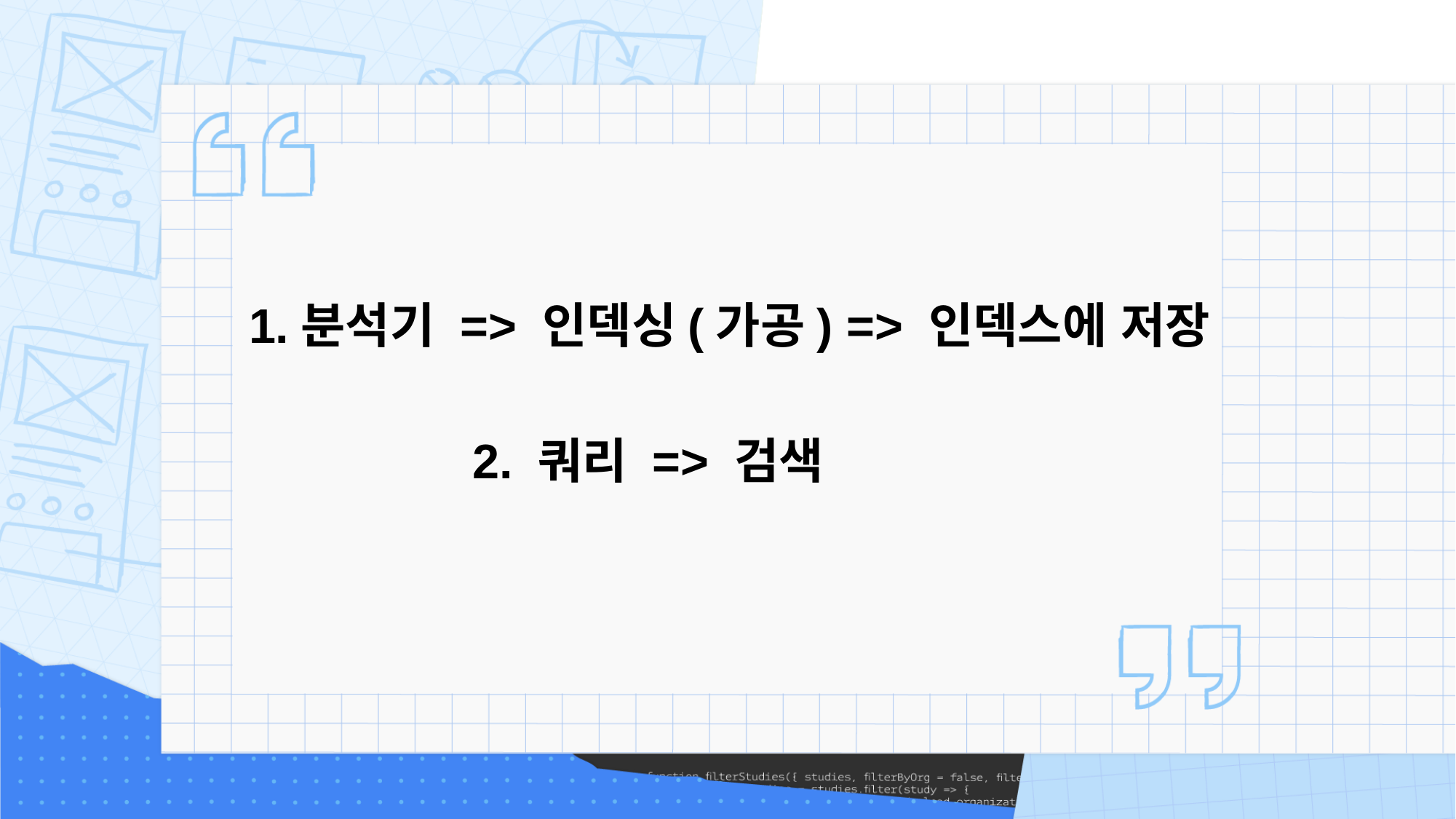

1.분석기 => 인덱싱(가공) => 인덱스에 저장
2. 쿼리 => 검색